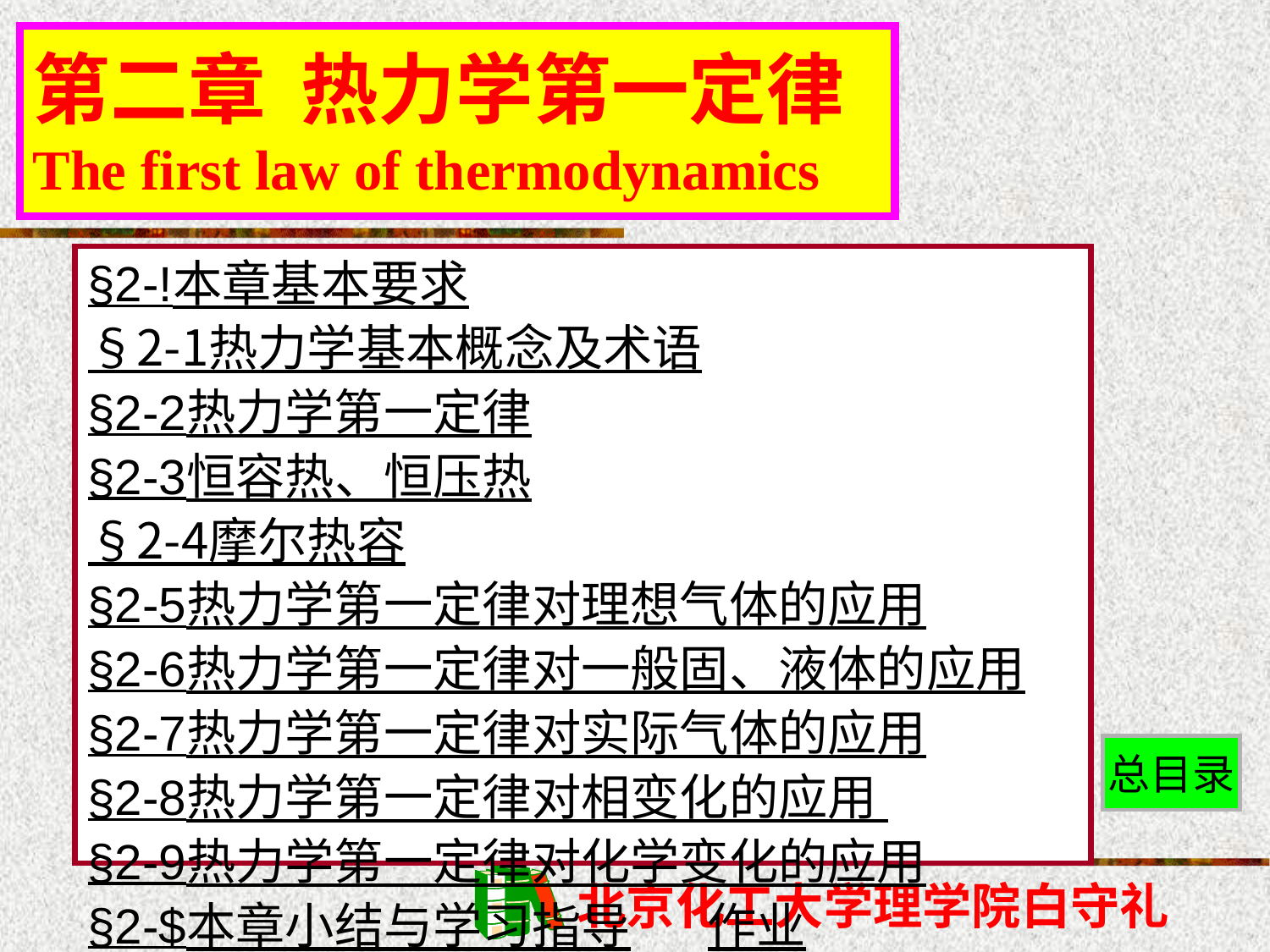

# 第二章  热力学第一定律 The first law of thermodynamics
§2-!本章基本要求
§2-1热力学基本概念及术语
§2-2热力学第一定律
§2-3恒容热、恒压热
§2-4摩尔热容
§2-5热力学第一定律对理想气体的应用
§2-6热力学第一定律对一般固、液体的应用
§2-7热力学第一定律对实际气体的应用
§2-8热力学第一定律对相变化的应用
§2-9热力学第一定律对化学变化的应用
§2-$本章小结与学习指导       作业
总目录